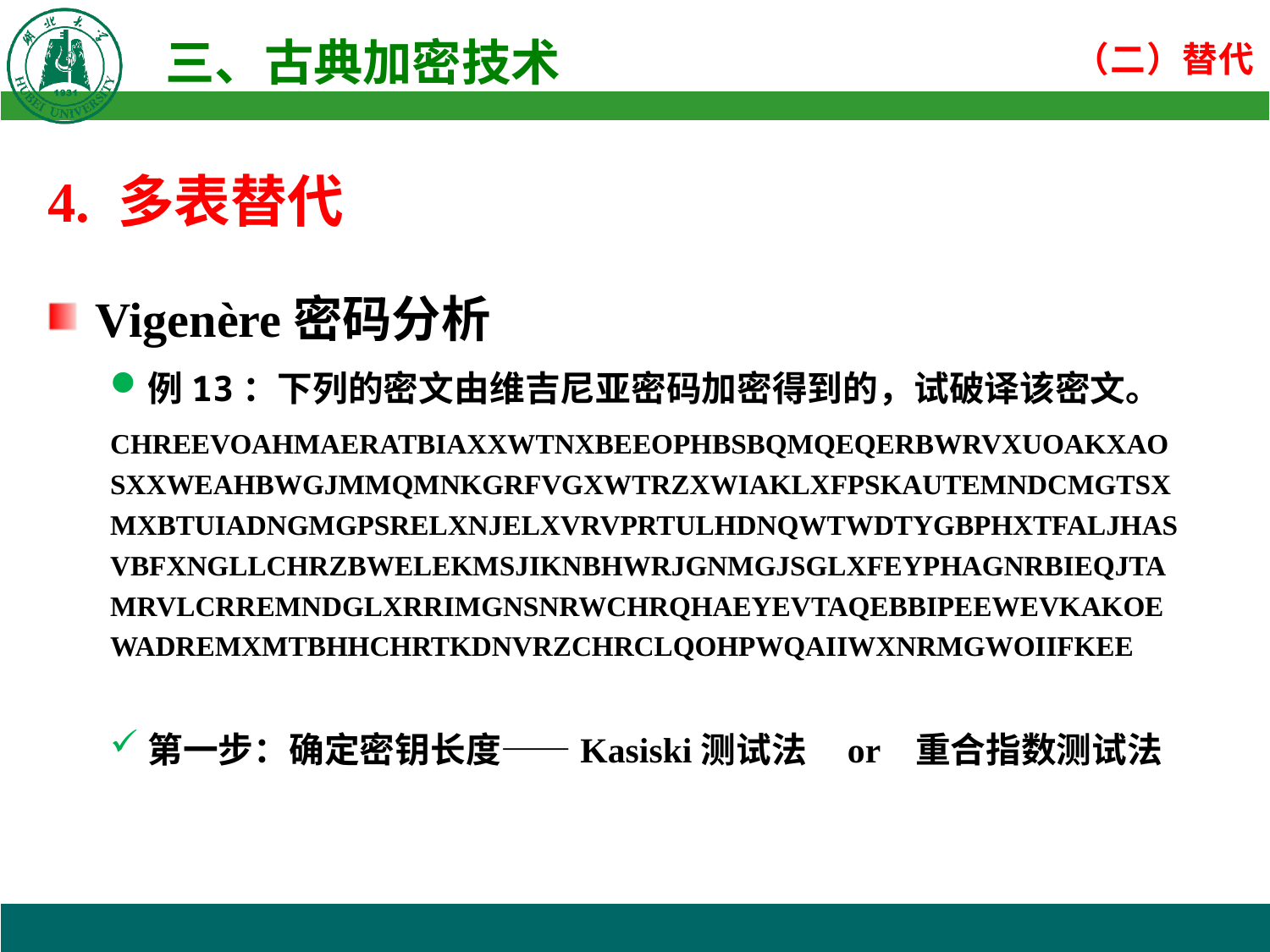

4. 多表替代
Vigenère密码分析
例13：下列的密文由维吉尼亚密码加密得到的，试破译该密文。
CHREEVOAHMAERATBIAXXWTNXBEEOPHBSBQMQEQERBWRVXUOAKXAOSXXWEAHBWGJMMQMNKGRFVGXWTRZXWIAKLXFPSKAUTEMNDCMGTSXMXBTUIADNGMGPSRELXNJELXVRVPRTULHDNQWTWDTYGBPHXTFALJHASVBFXNGLLCHRZBWELEKMSJIKNBHWRJGNMGJSGLXFEYPHAGNRBIEQJTAMRVLCRREMNDGLXRRIMGNSNRWCHRQHAEYEVTAQEBBIPEEWEVKAKOEWADREMXMTBHHCHRTKDNVRZCHRCLQOHPWQAIIWXNRMGWOIIFKEE

第一步：确定密钥长度——Kasiski测试法    or   重合指数测试法